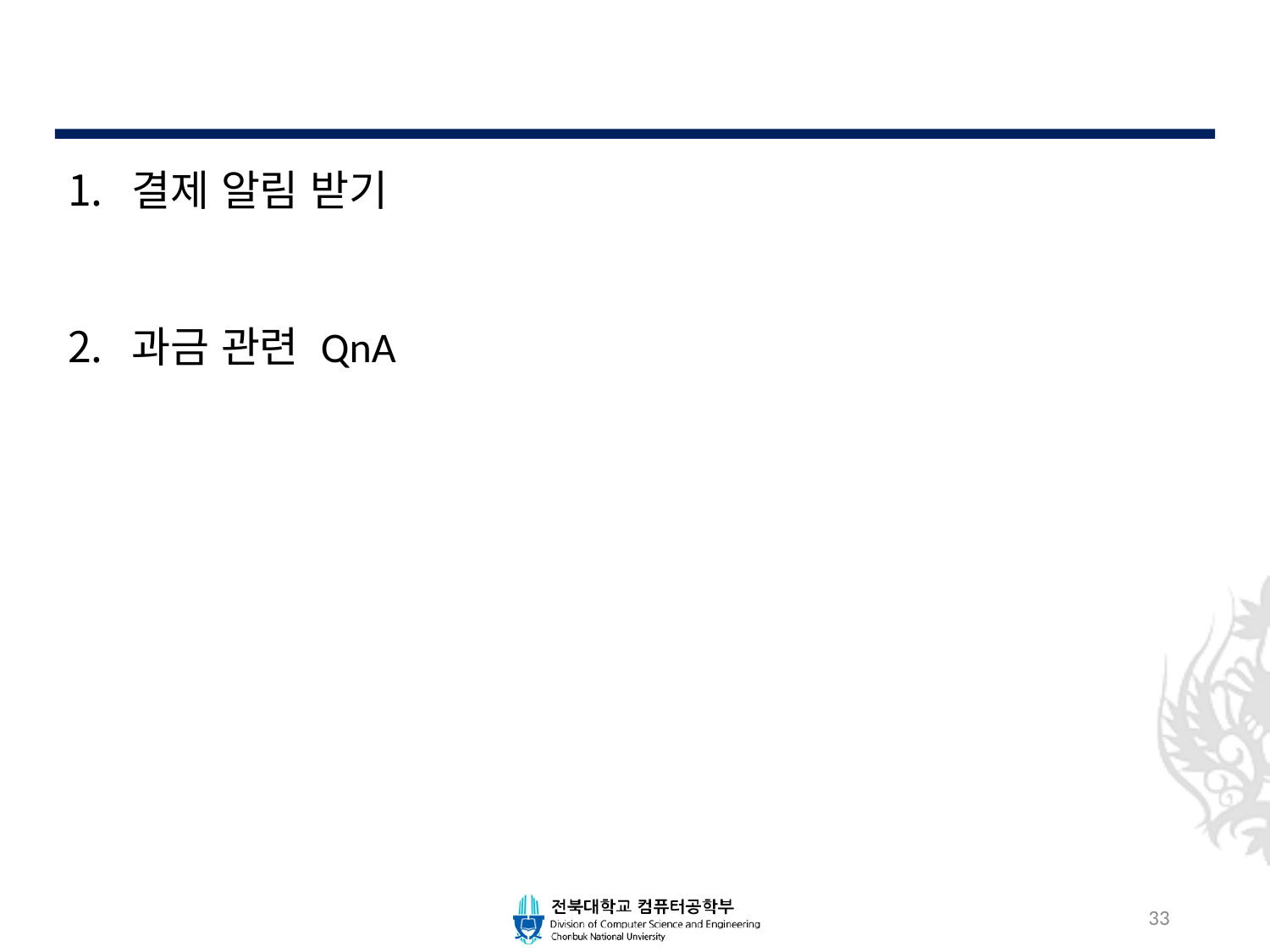

#
결제 알림 받기

과금 관련 QnA
33